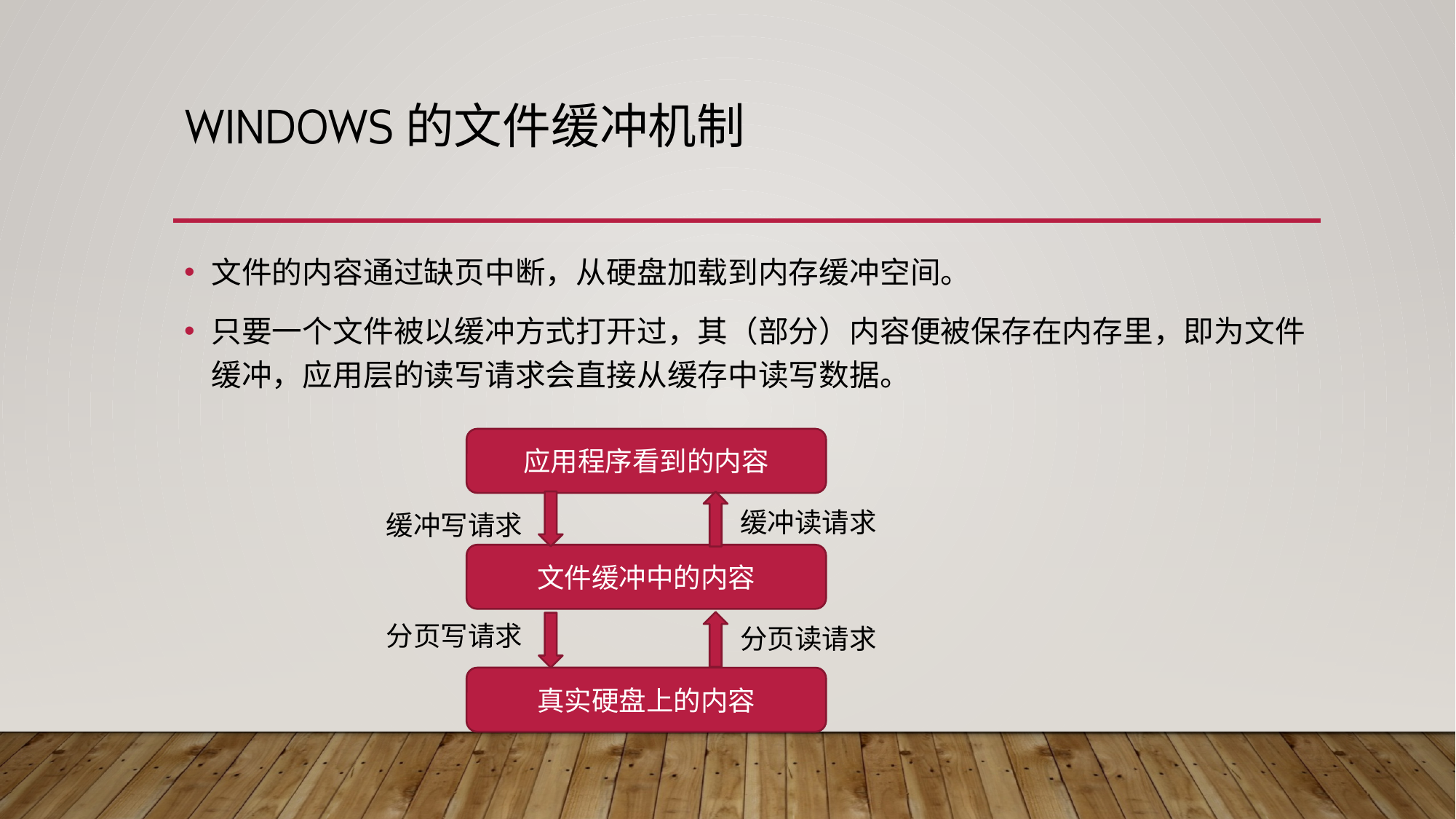

# Windows的文件缓冲机制
文件的内容通过缺页中断，从硬盘加载到内存缓冲空间。
只要一个文件被以缓冲方式打开过，其（部分）内容便被保存在内存里，即为文件缓冲，应用层的读写请求会直接从缓存中读写数据。

应用程序看到的内容
缓冲读请求
缓冲写请求

文件缓冲中的内容
分页写请求
分页读请求

真实硬盘上的内容